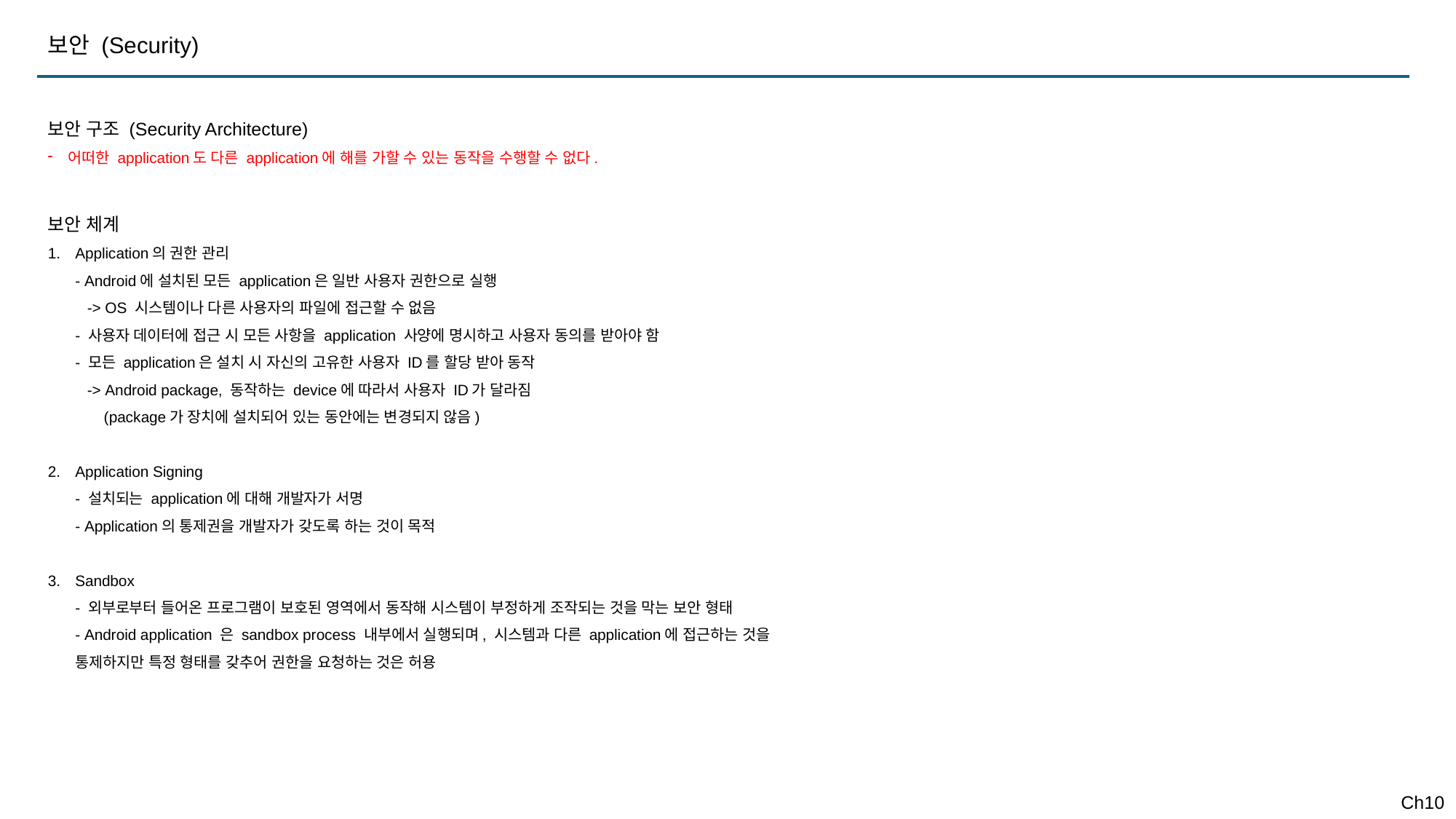

보안 (Security)
보안 구조 (Security Architecture)
어떠한 application도 다른 application에 해를 가할 수 있는 동작을 수행할 수 없다.

보안 체계
Application의 권한 관리
- Android에 설치된 모든 application은 일반 사용자 권한으로 실행
  -> OS 시스템이나 다른 사용자의 파일에 접근할 수 없음
- 사용자 데이터에 접근 시 모든 사항을 application 사양에 명시하고 사용자 동의를 받아야 함
- 모든 application은 설치 시 자신의 고유한 사용자 ID를 할당 받아 동작
  -> Android package, 동작하는 device에 따라서 사용자 ID가 달라짐
      (package가 장치에 설치되어 있는 동안에는 변경되지 않음)

Application Signing
- 설치되는 application에 대해 개발자가 서명
- Application의 통제권을 개발자가 갖도록 하는 것이 목적

Sandbox
- 외부로부터 들어온 프로그램이 보호된 영역에서 동작해 시스템이 부정하게 조작되는 것을 막는 보안 형태
- Android application 은 sandbox process 내부에서 실행되며, 시스템과 다른 application에 접근하는 것을 통제하지만 특정 형태를 갖추어 권한을 요청하는 것은 허용
Ch10